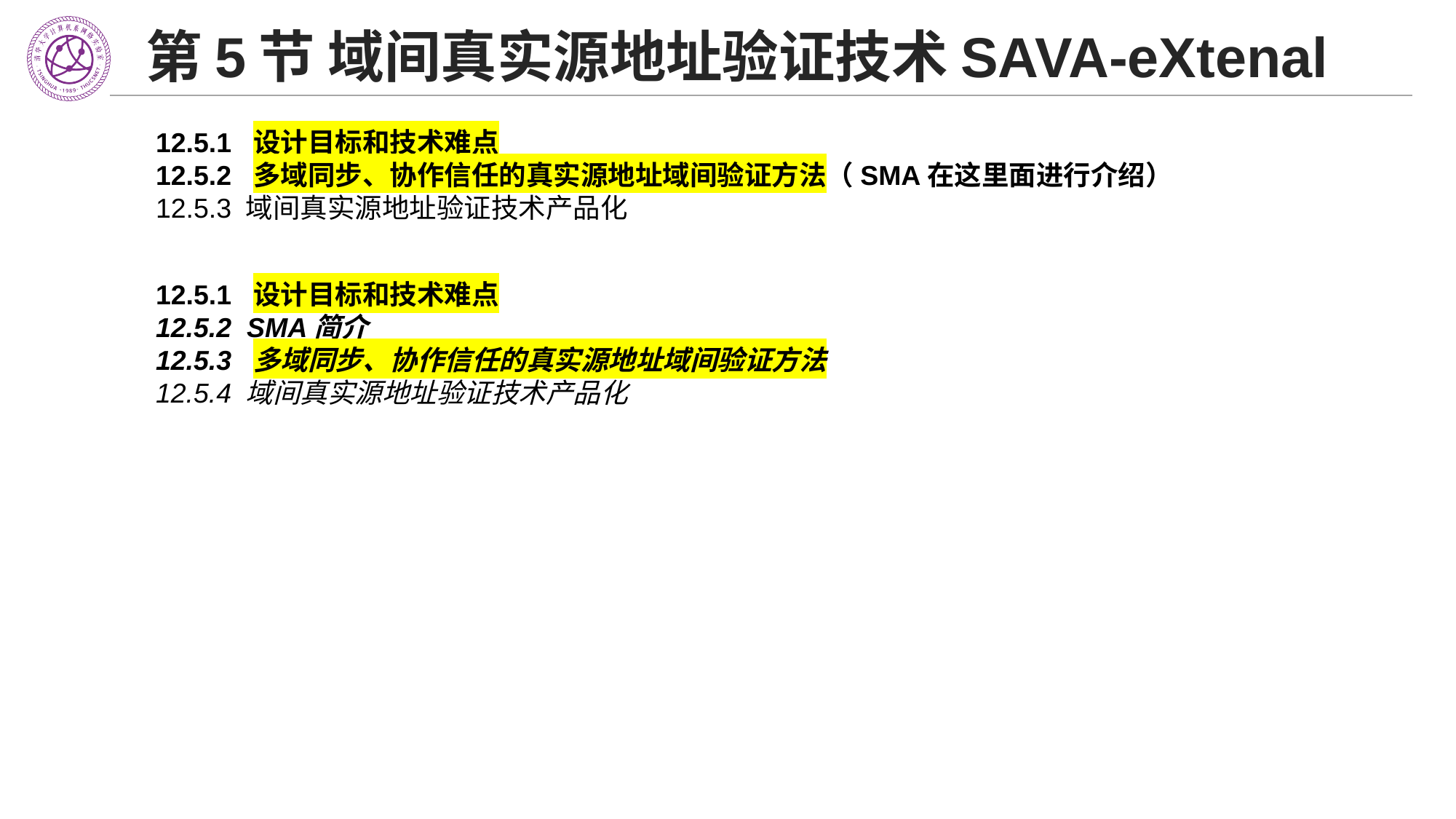

# 第5节 域间真实源地址验证技术SAVA-eXtenal
12.5.1  设计目标和技术难点
12.5.2  多域同步、协作信任的真实源地址域间验证方法（SMA在这里面进行介绍）
12.5.3 域间真实源地址验证技术产品化
12.5.1  设计目标和技术难点
12.5.2  SMA简介
12.5.3  多域同步、协作信任的真实源地址域间验证方法
12.5.4 域间真实源地址验证技术产品化